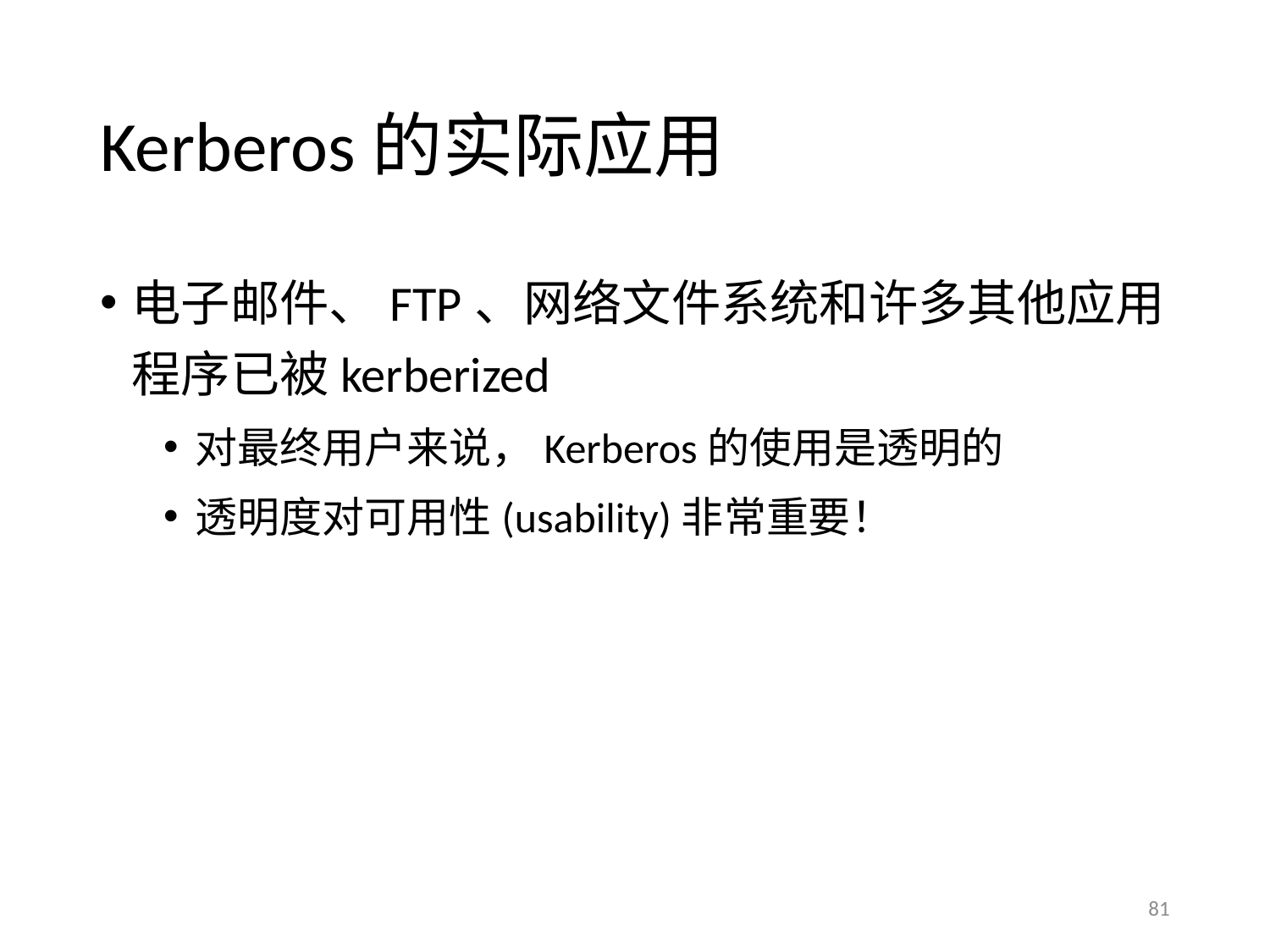

# Kerberos的实际应用
电子邮件、FTP、网络文件系统和许多其他应用程序已被kerberized
对最终用户来说，Kerberos的使用是透明的
透明度对可用性(usability)非常重要！
81